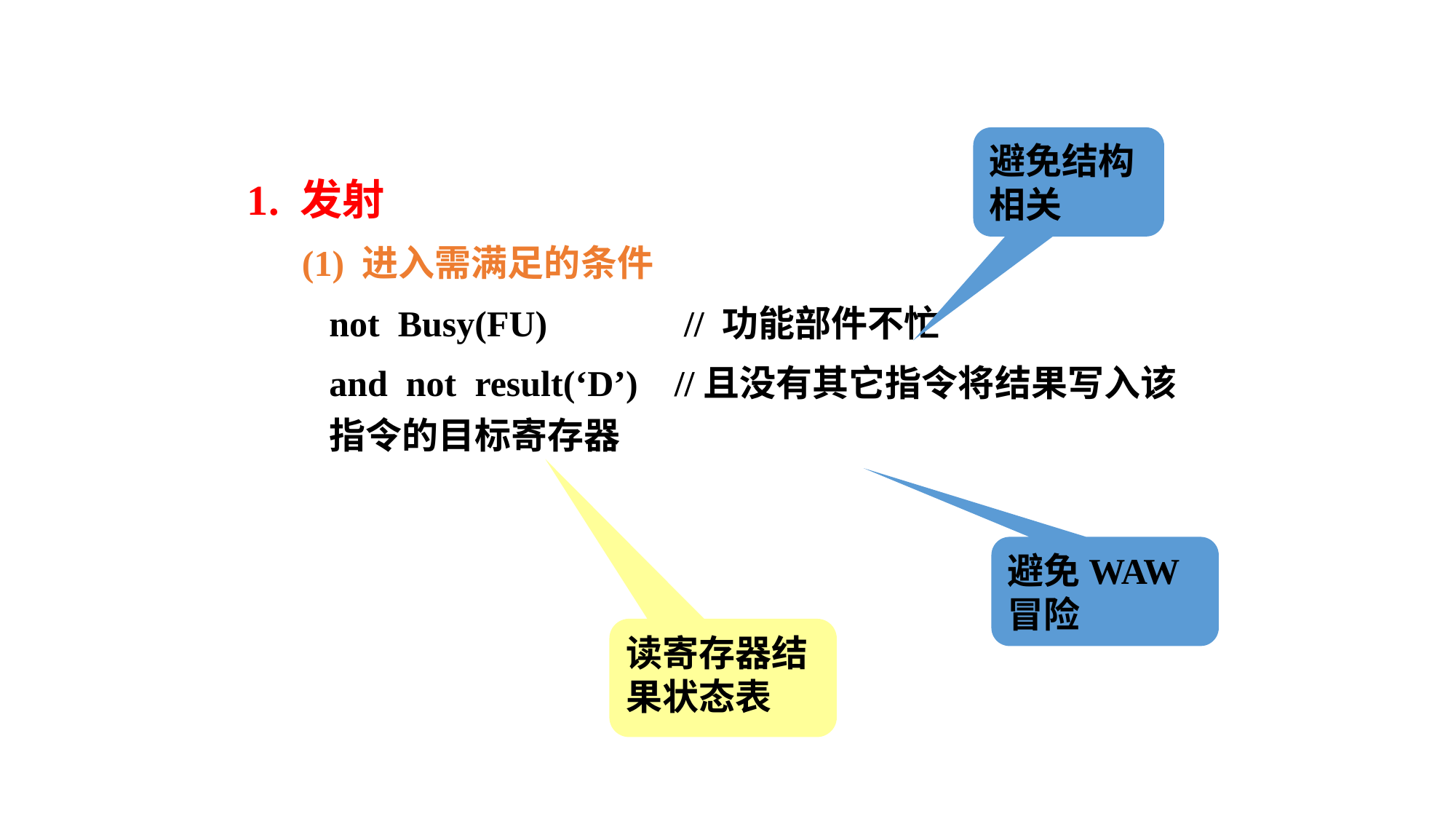

1. 发射
(1) 进入需满足的条件
	not  Busy(FU)               // 功能部件不忙
	and  not  result(‘D’)    //且没有其它指令将结果写入该指令的目标寄存器

避免结构相关
避免WAW冒险
读寄存器结果状态表